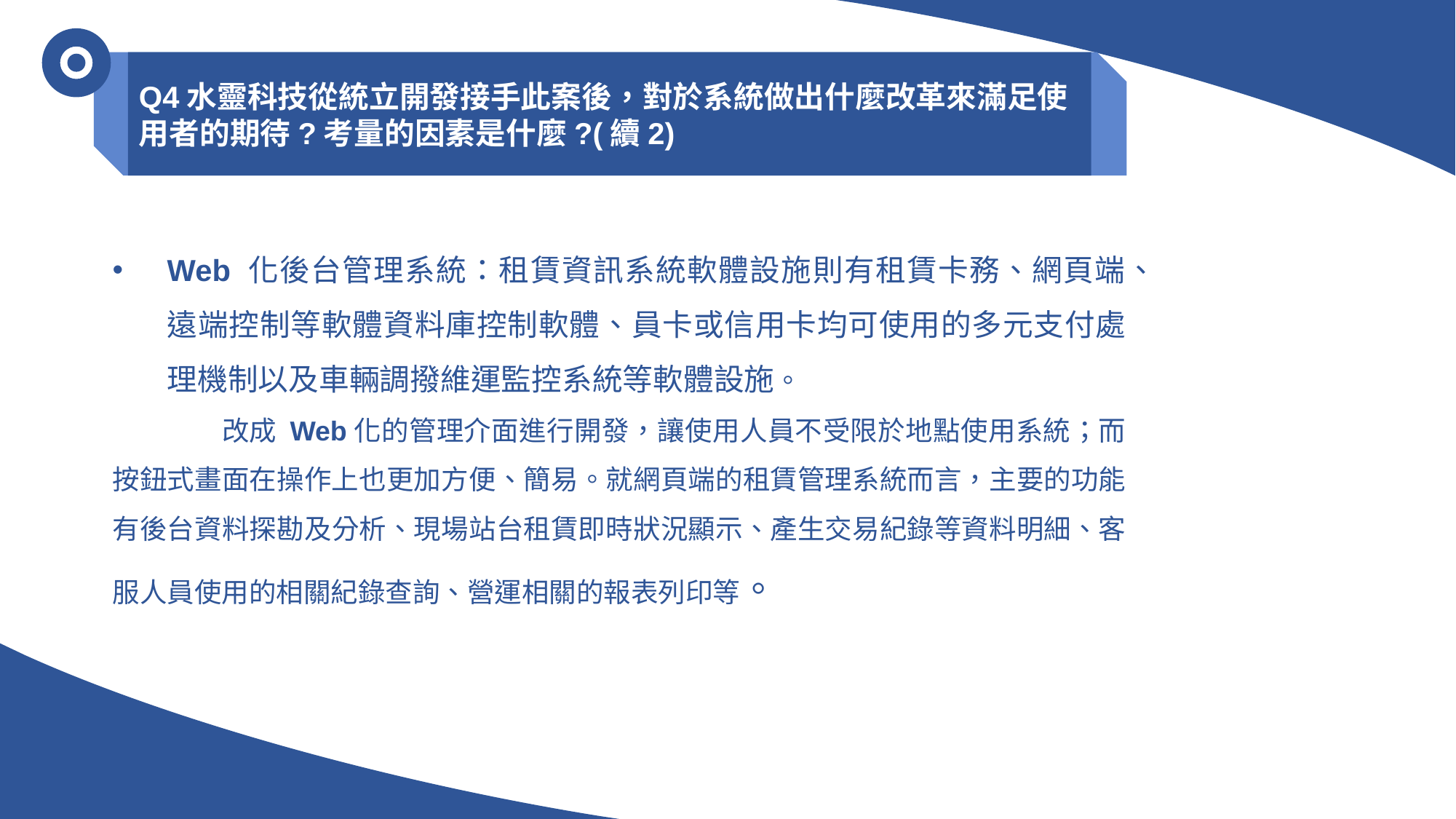

Q4水靈科技從統立開發接手此案後，對於系統做出什麼改革來滿足使用者的期待?考量的因素是什麼?(續2)
Web 化後台管理系統：租賃資訊系統軟體設施則有租賃卡務、網頁端、遠端控制等軟體資料庫控制軟體、員卡或信用卡均可使用的多元支付處理機制以及車輛調撥維運監控系統等軟體設施。
	改成 Web化的管理介面進行開發，讓使用人員不受限於地點使用系統；而按鈕式畫面在操作上也更加方便、簡易。就網頁端的租賃管理系統而言，主要的功能有後台資料探勘及分析、現場站台租賃即時狀況顯示、產生交易紀錄等資料明細、客服人員使用的相關紀錄查詢、營運相關的報表列印等。